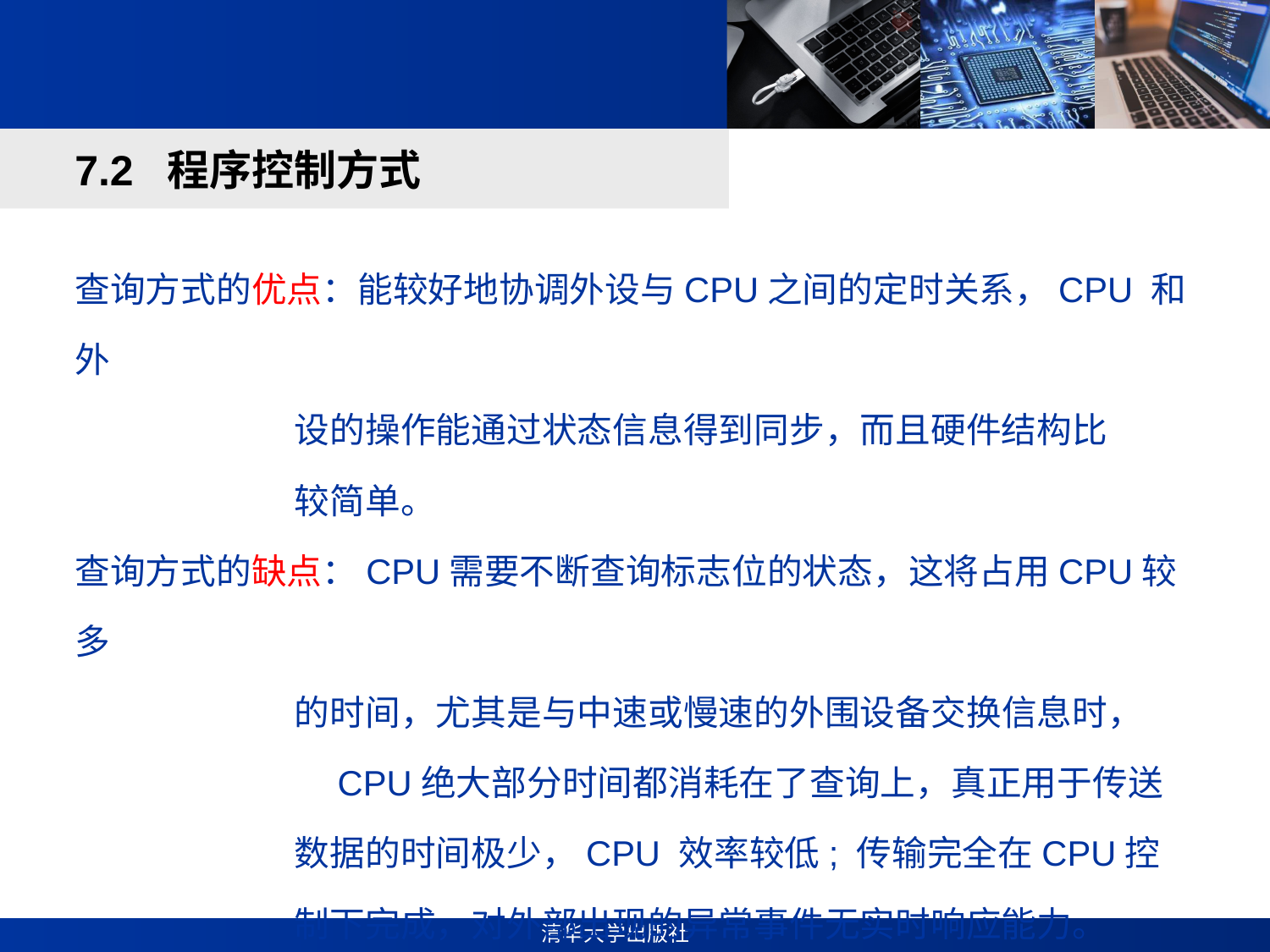

#
7.2  程序控制方式
查询方式的优点：能较好地协调外设与CPU之间的定时关系，CPU 和外
                           设的操作能通过状态信息得到同步，而且硬件结构比
                           较简单。
查询方式的缺点：CPU需要不断查询标志位的状态，这将占用CPU较多
                           的时间，尤其是与中速或慢速的外围设备交换信息时，
                           CPU绝大部分时间都消耗在了查询上，真正用于传送
                           数据的时间极少，CPU 效率较低; 传输完全在CPU控
                           制下完成，对外部出现的异常事件无实时响应能力。